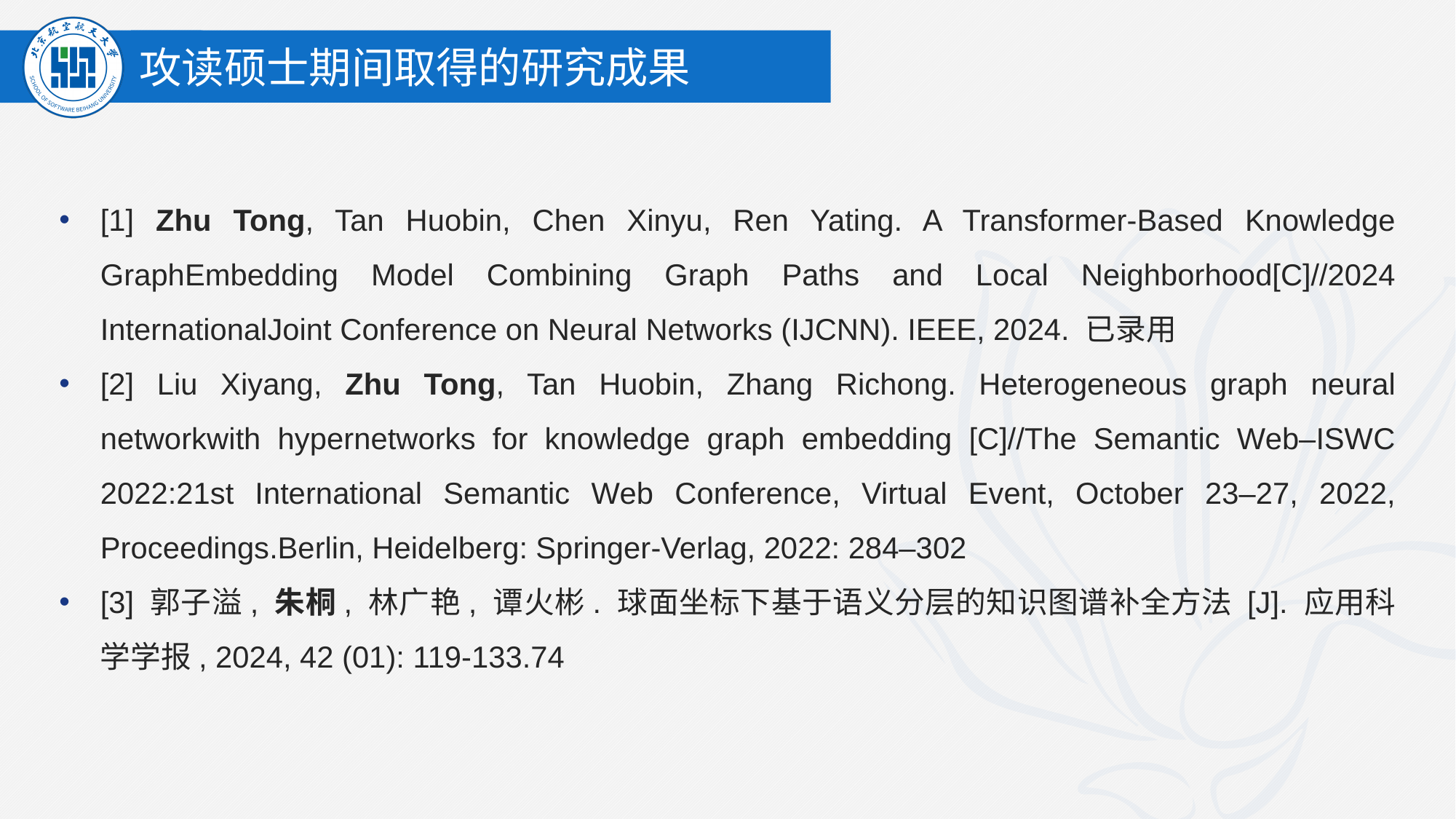

攻读硕士期间取得的研究成果
[1] Zhu Tong, Tan Huobin, Chen Xinyu, Ren Yating. A Transformer-Based Knowledge GraphEmbedding Model Combining Graph Paths and Local Neighborhood[C]//2024 InternationalJoint Conference on Neural Networks (IJCNN). IEEE, 2024. 已录用
[2] Liu Xiyang, Zhu Tong, Tan Huobin, Zhang Richong. Heterogeneous graph neural networkwith hypernetworks for knowledge graph embedding [C]//The Semantic Web–ISWC 2022:21st International Semantic Web Conference, Virtual Event, October 23–27, 2022, Proceedings.Berlin, Heidelberg: Springer-Verlag, 2022: 284–302
[3] 郭子溢, 朱桐, 林广艳, 谭火彬. 球面坐标下基于语义分层的知识图谱补全方法 [J]. 应用科学学报, 2024, 42 (01): 119-133.74